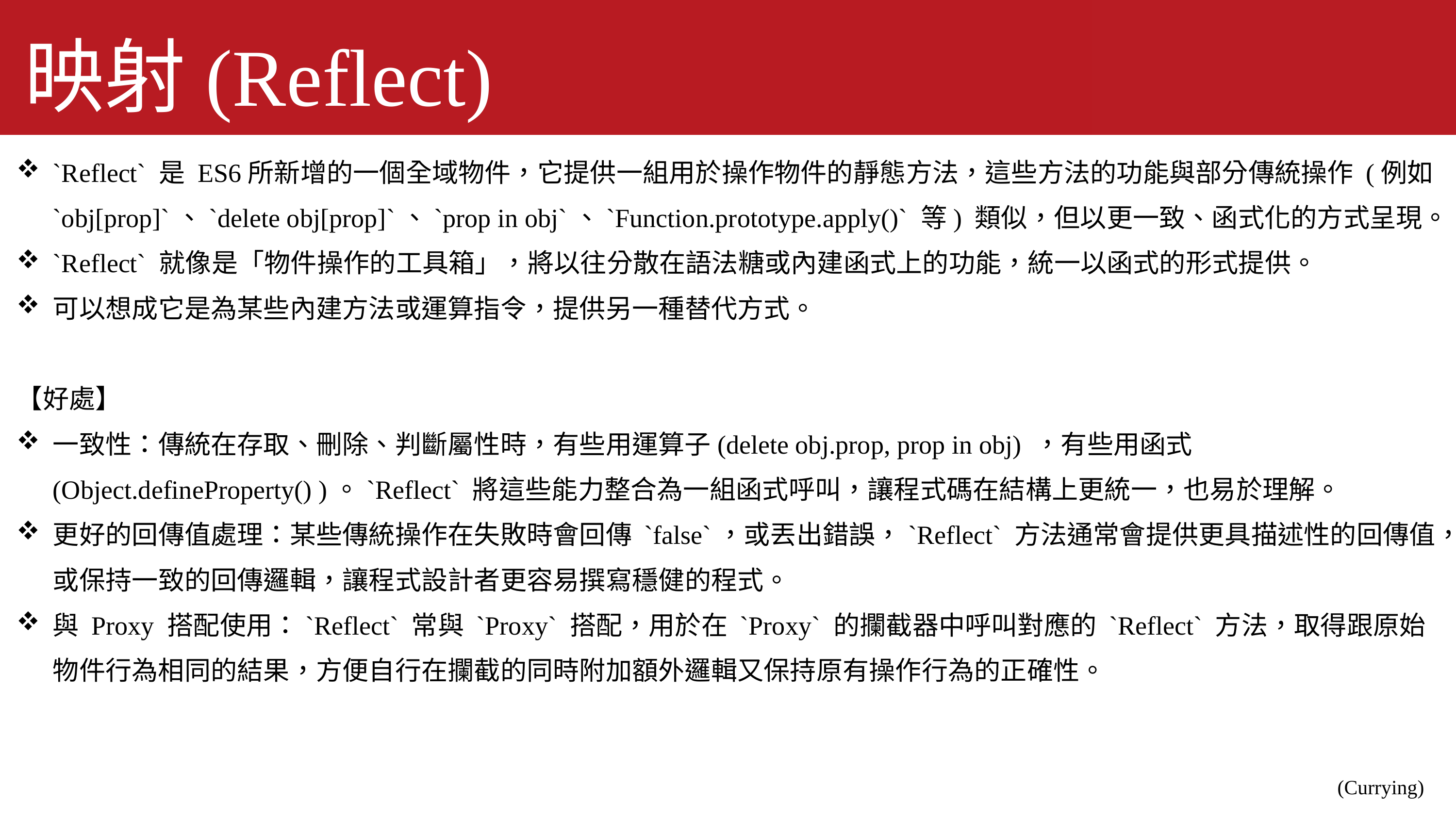

映射(Reflect)
`Reflect` 是 ES6所新增的一個全域物件，它提供一組用於操作物件的靜態方法，這些方法的功能與部分傳統操作 (例如 `obj[prop]`、`delete obj[prop]`、`prop in obj`、`Function.prototype.apply()` 等) 類似，但以更一致、函式化的方式呈現。
`Reflect` 就像是「物件操作的工具箱」，將以往分散在語法糖或內建函式上的功能，統一以函式的形式提供。
可以想成它是為某些內建方法或運算指令，提供另一種替代方式。

【好處】
一致性：傳統在存取、刪除、判斷屬性時，有些用運算子(delete obj.prop, prop in obj) ，有些用函式 (Object.defineProperty() )。`Reflect` 將這些能力整合為一組函式呼叫，讓程式碼在結構上更統一，也易於理解。
更好的回傳值處理：某些傳統操作在失敗時會回傳 `false`，或丟出錯誤，`Reflect` 方法通常會提供更具描述性的回傳值，或保持一致的回傳邏輯，讓程式設計者更容易撰寫穩健的程式。
與 Proxy 搭配使用：`Reflect` 常與 `Proxy` 搭配，用於在 `Proxy` 的攔截器中呼叫對應的 `Reflect` 方法，取得跟原始物件行為相同的結果，方便自行在攔截的同時附加額外邏輯又保持原有操作行為的正確性。
(Currying)